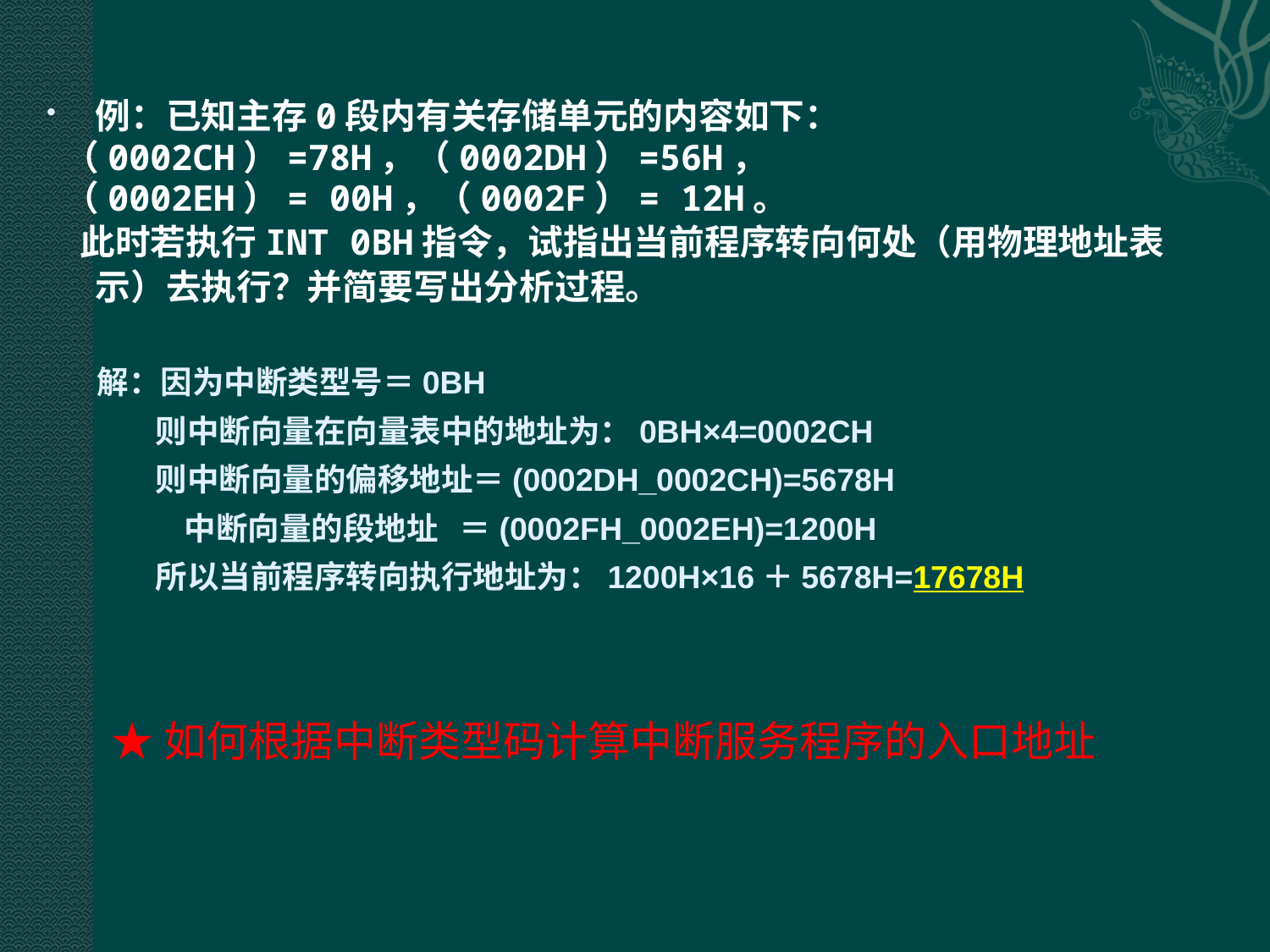

例：已知主存0段内有关存储单元的内容如下：
 （0002CH）=78H，（0002DH）=56H，
 （0002EH）= 00H，（0002F）= 12H。
   此时若执行INT 0BH指令，试指出当前程序转向何处（用物理地址表示）去执行？并简要写出分析过程。
解：因为中断类型号＝0BH
       则中断向量在向量表中的地址为：0BH×4=0002CH
       则中断向量的偏移地址＝(0002DH_0002CH)=5678H
           中断向量的段地址   ＝(0002FH_0002EH)=1200H
       所以当前程序转向执行地址为：1200H×16＋5678H=17678H
★如何根据中断类型码计算中断服务程序的入口地址